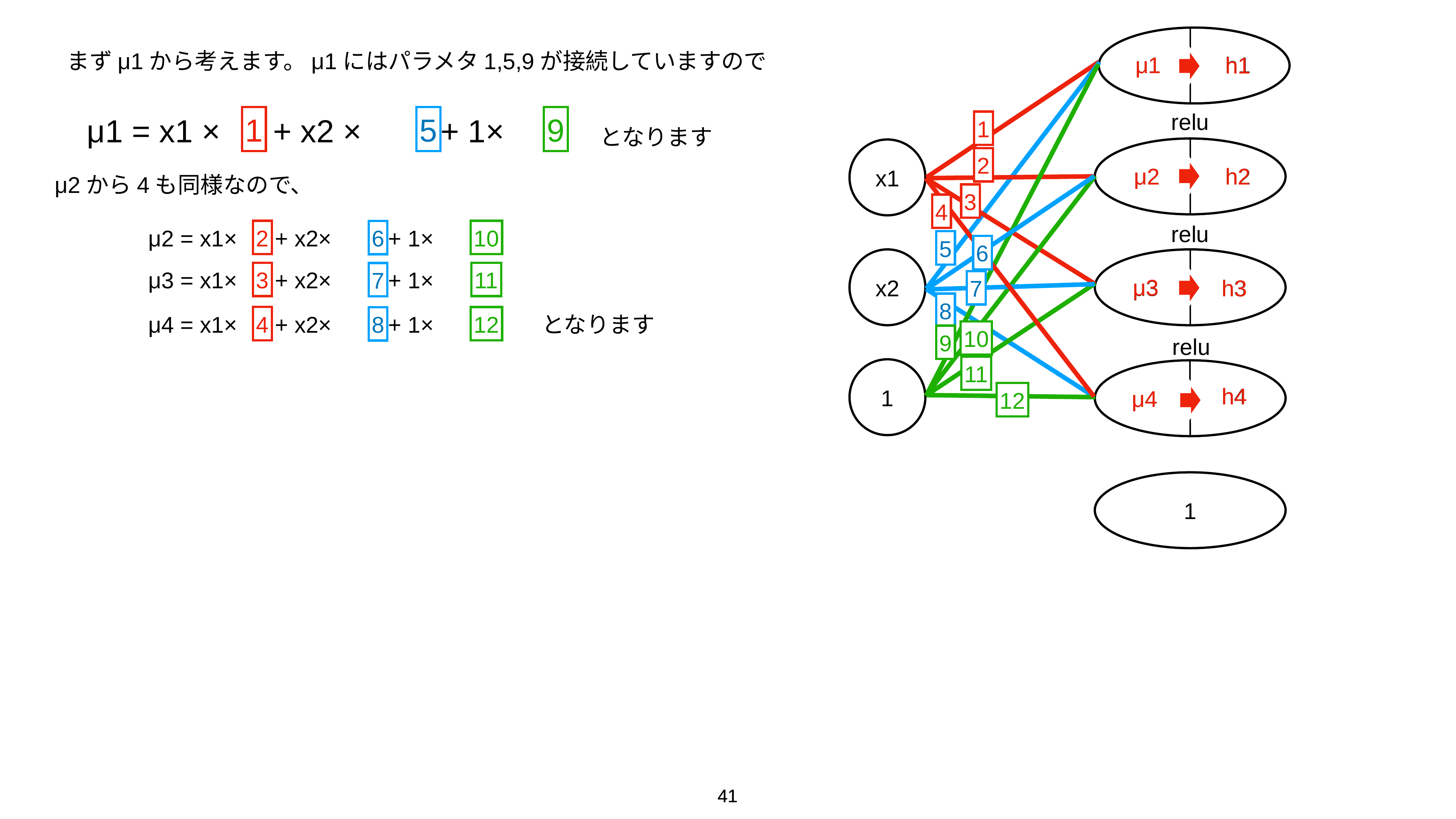

まずμ1から考えます。μ1にはパラメタ1,5,9が接続していますので

μ1
μ2
μ3
μ4
μ1
h1
h1
h2
h3
h4

relu
1
5
9
μ1 = x1 ×      + x2 ×　　+ 1×
1
となります

2

μ2
h2
x1
μ2から4も同様なので、

3
4
relu
2
10
6
μ2 = x1×      + x2×　　+ 1×
5
6

3
11
7
μ3 = x1×      + x2×　　+ 1×

7
μ3
x2
h3

8
4
12
8
μ4 = x1×      + x2×　　+ 1×
となります
10
9
relu
11

h4

1
μ4
12

1
41
41